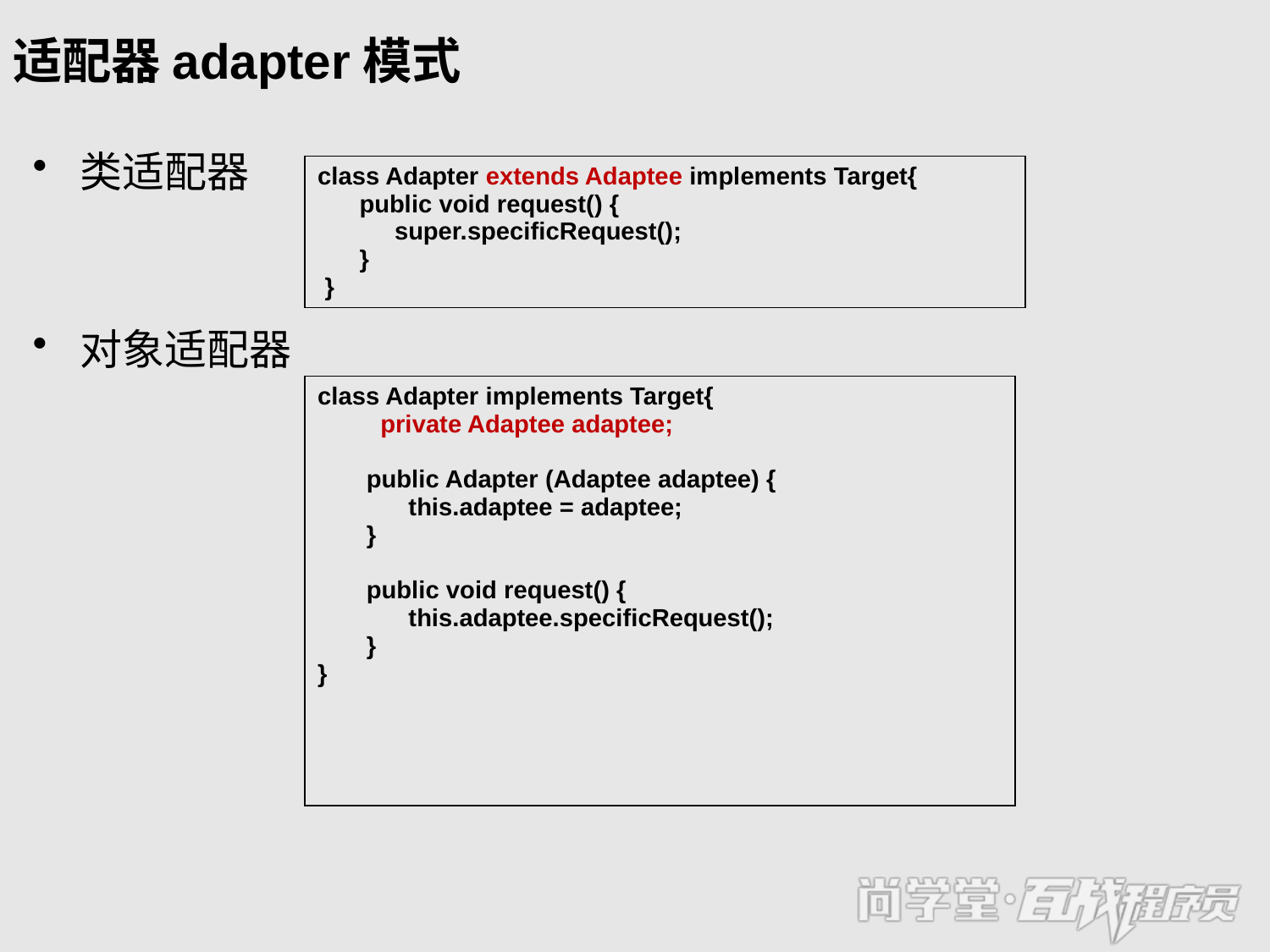

# 适配器adapter模式
类适配器

对象适配器

| class Adapter extends Adaptee implements Target{ public void request() { super.specificRequest(); } } |
| --- |
| class Adapter implements Target{ private Adaptee adaptee; public Adapter (Adaptee adaptee) { this.adaptee = adaptee; } public void request() { this.adaptee.specificRequest(); } } |
| --- |